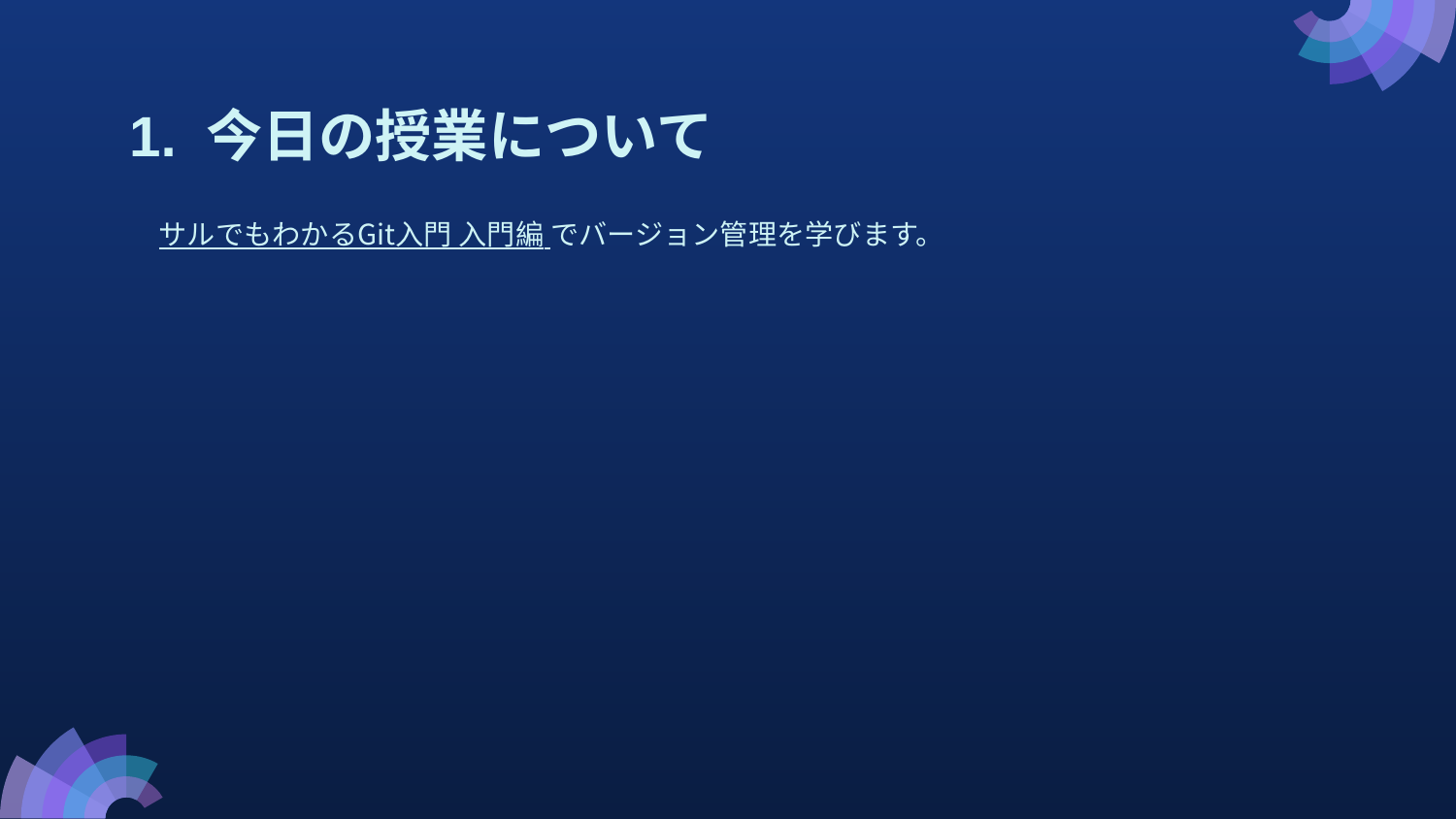

# 1. 今日の授業について
サルでもわかるGit入門 入門編 でバージョン管理を学びます。